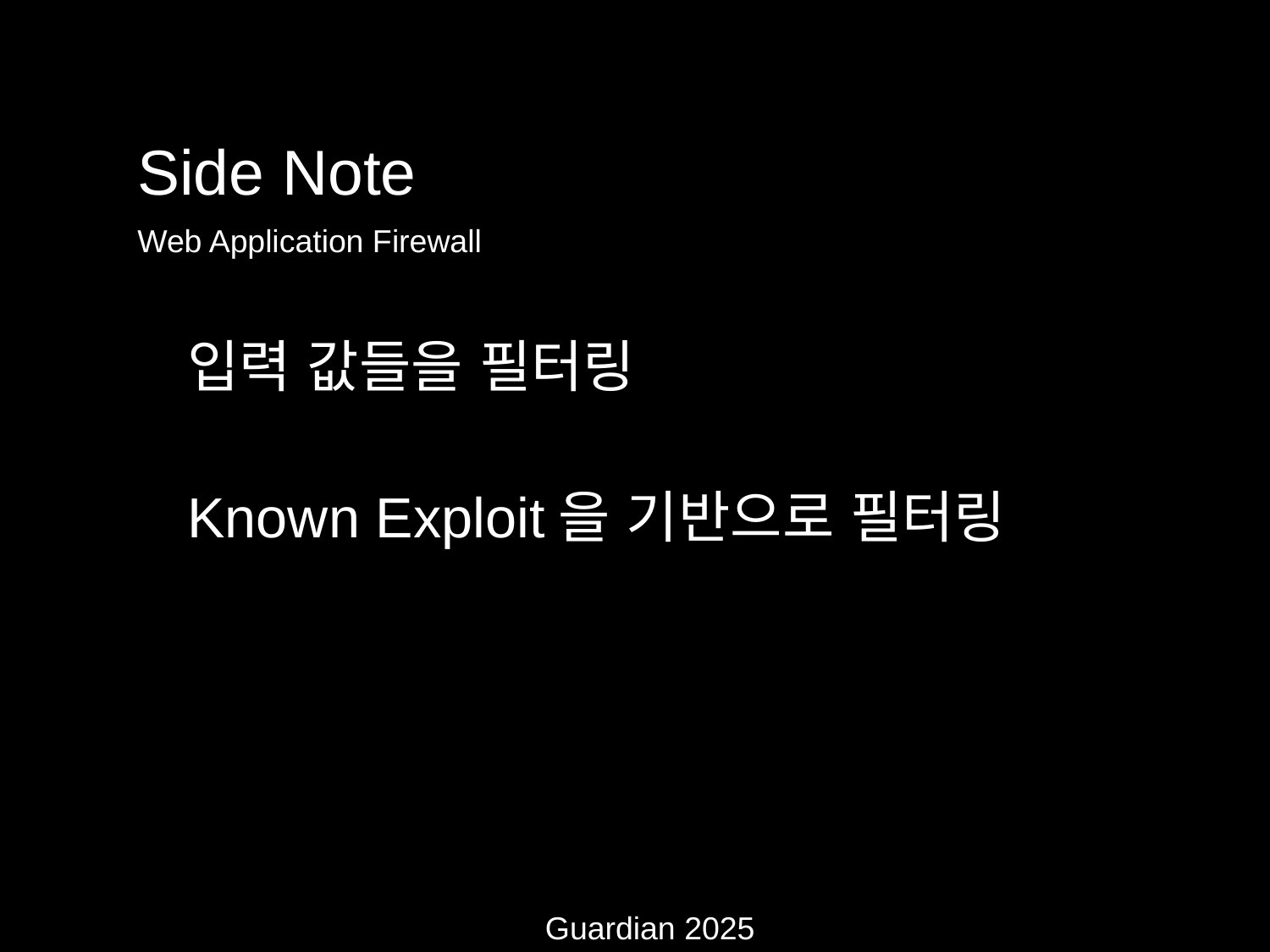

Side Note
Web Application Firewall
입력 값들을 필터링
Known Exploit을 기반으로 필터링